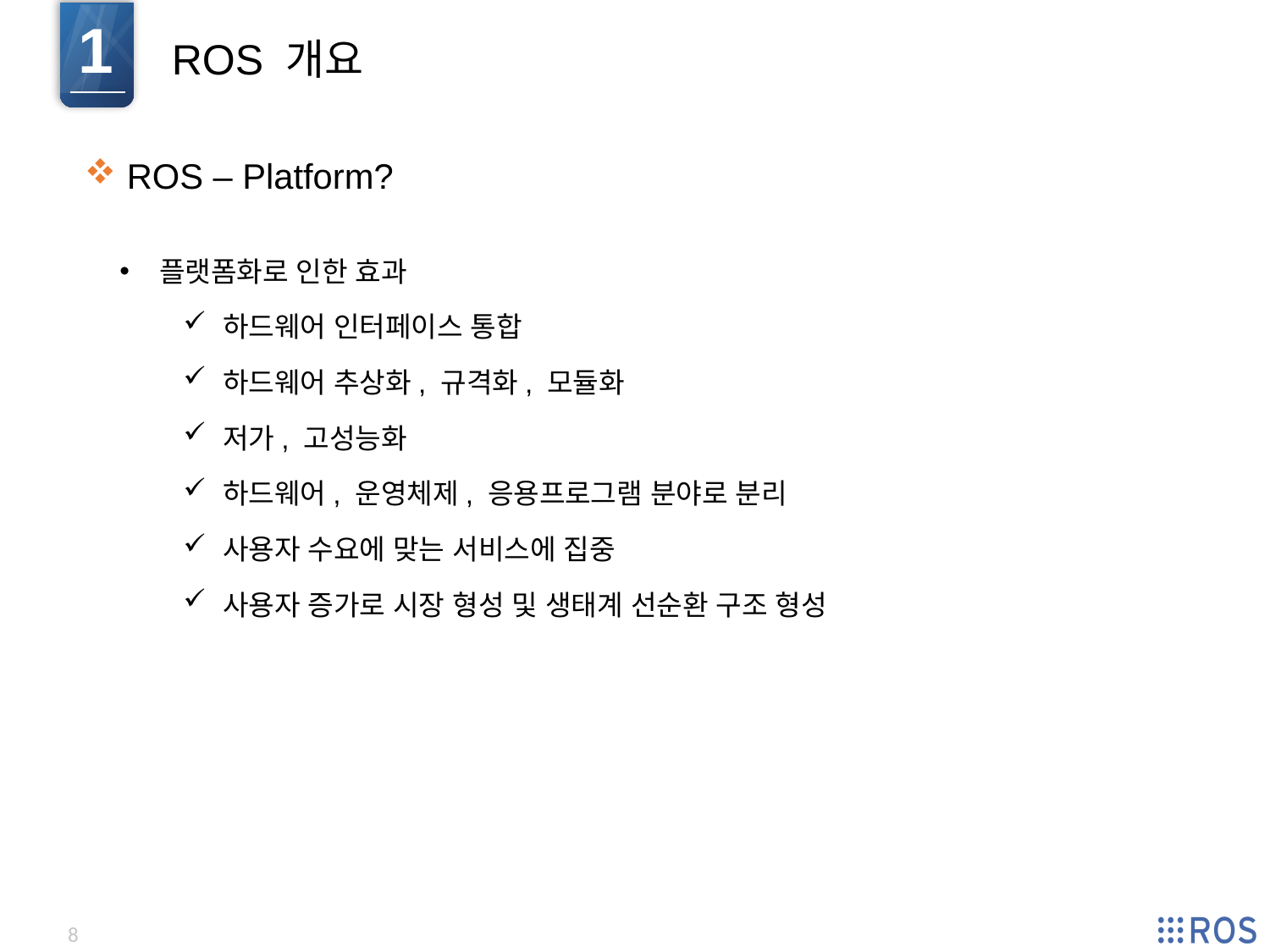

1
ROS 개요
 ROS – Platform?
플랫폼화로 인한 효과
하드웨어 인터페이스 통합
하드웨어 추상화, 규격화, 모듈화
저가, 고성능화
하드웨어, 운영체제, 응용프로그램 분야로 분리
사용자 수요에 맞는 서비스에 집중
사용자 증가로 시장 형성 및 생태계 선순환 구조 형성
8